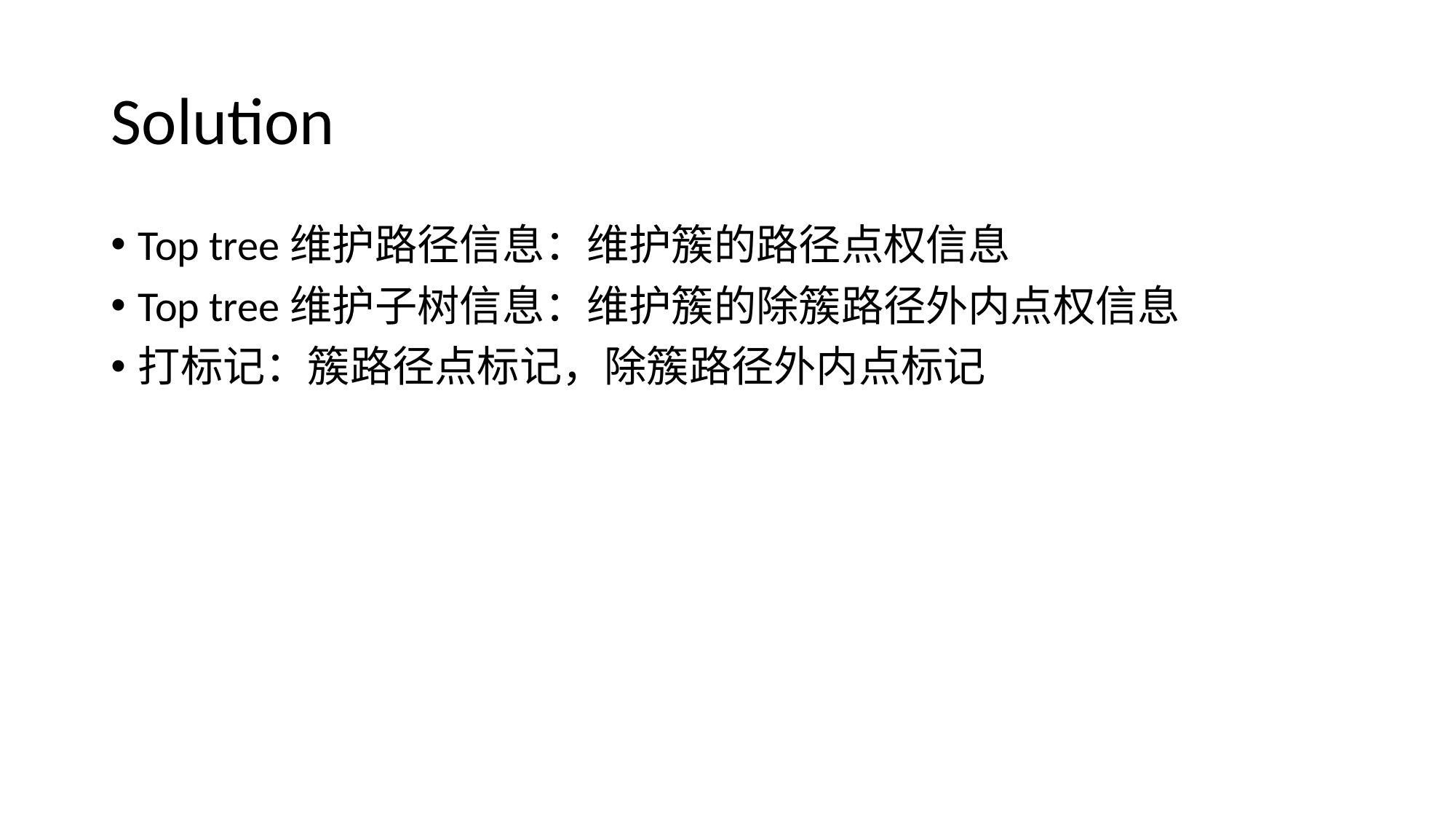

# Solution
Top tree维护路径信息：维护簇的路径点权信息
Top tree维护子树信息：维护簇的除簇路径外内点权信息
打标记：簇路径点标记，除簇路径外内点标记